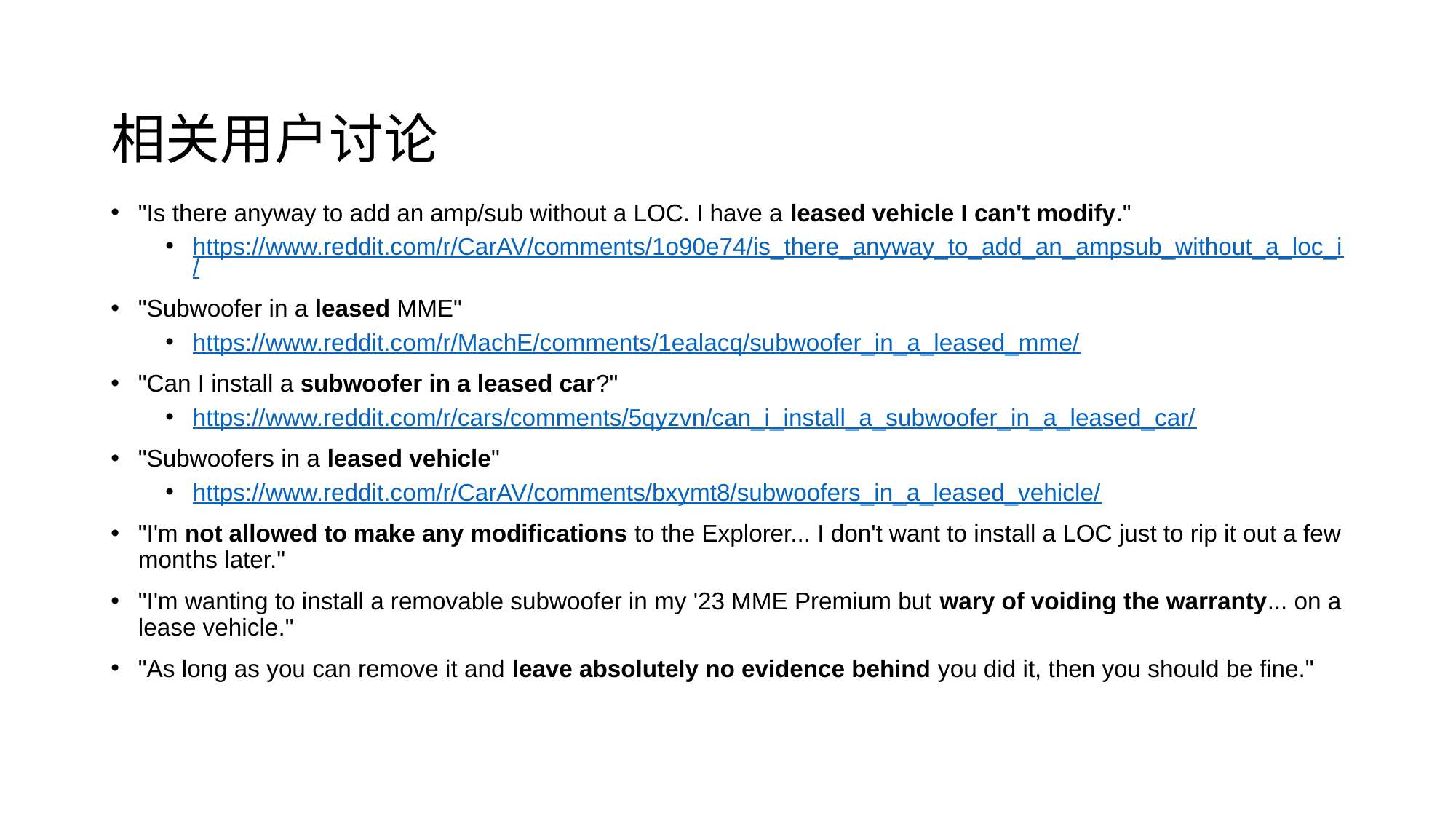

# 相关用户讨论
"Is there anyway to add an amp/sub without a LOC. I have a leased vehicle I can't modify."
https://www.reddit.com/r/CarAV/comments/1o90e74/is_there_anyway_to_add_an_ampsub_without_a_loc_i/
"Subwoofer in a leased MME"
https://www.reddit.com/r/MachE/comments/1ealacq/subwoofer_in_a_leased_mme/
"Can I install a subwoofer in a leased car?"
https://www.reddit.com/r/cars/comments/5qyzvn/can_i_install_a_subwoofer_in_a_leased_car/
"Subwoofers in a leased vehicle"
https://www.reddit.com/r/CarAV/comments/bxymt8/subwoofers_in_a_leased_vehicle/
"I'm not allowed to make any modifications to the Explorer... I don't want to install a LOC just to rip it out a few months later."
"I'm wanting to install a removable subwoofer in my '23 MME Premium but wary of voiding the warranty... on a lease vehicle."
"As long as you can remove it and leave absolutely no evidence behind you did it, then you should be fine."